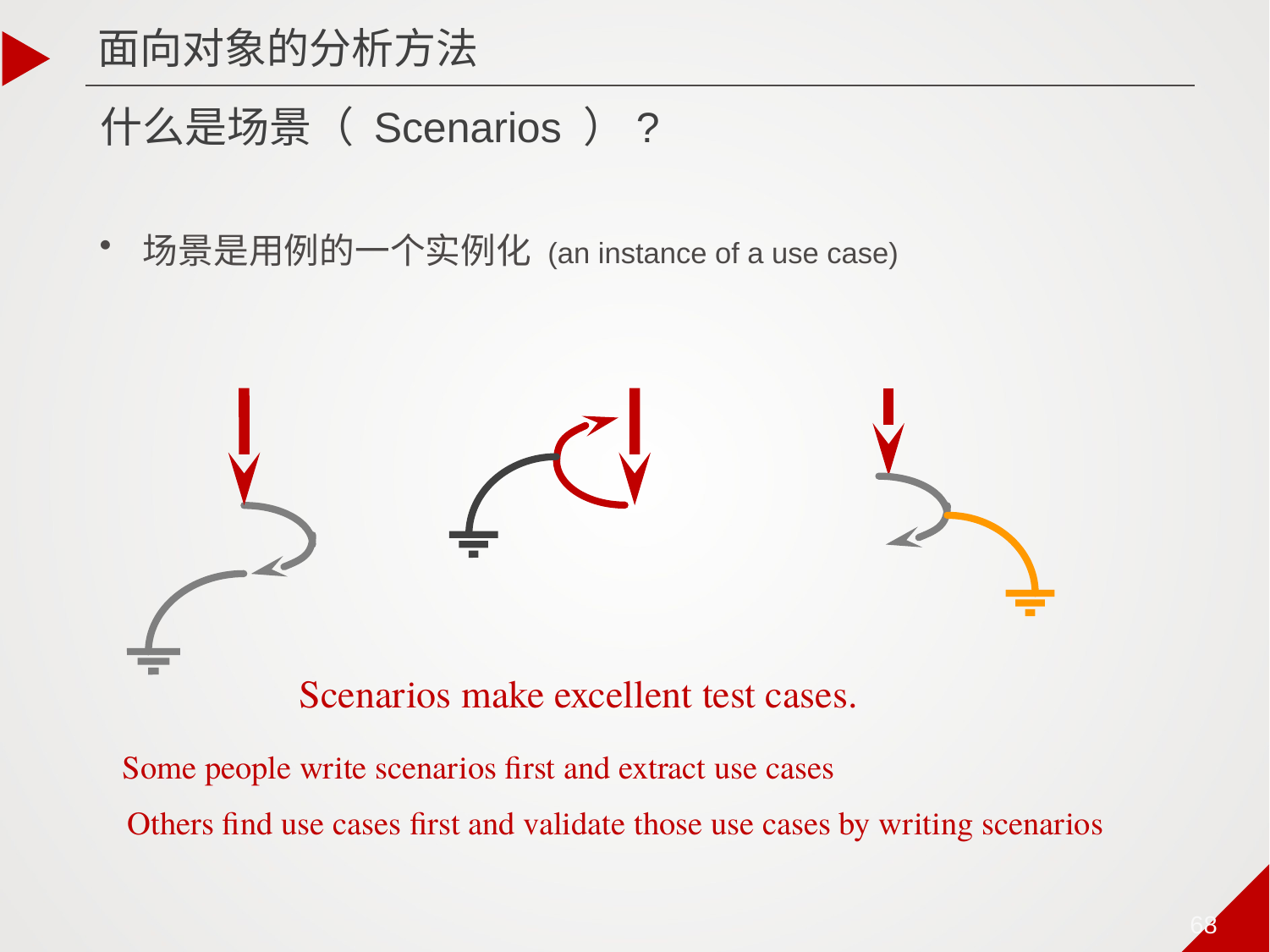

面向对象的分析方法

# 什么是场景（ Scenarios ）?
场景是用例的一个实例化 (an instance of a use case)

Scenarios make excellent test cases.

Some people write scenarios first and extract use cases
Others find use cases first and validate those use cases by writing scenarios